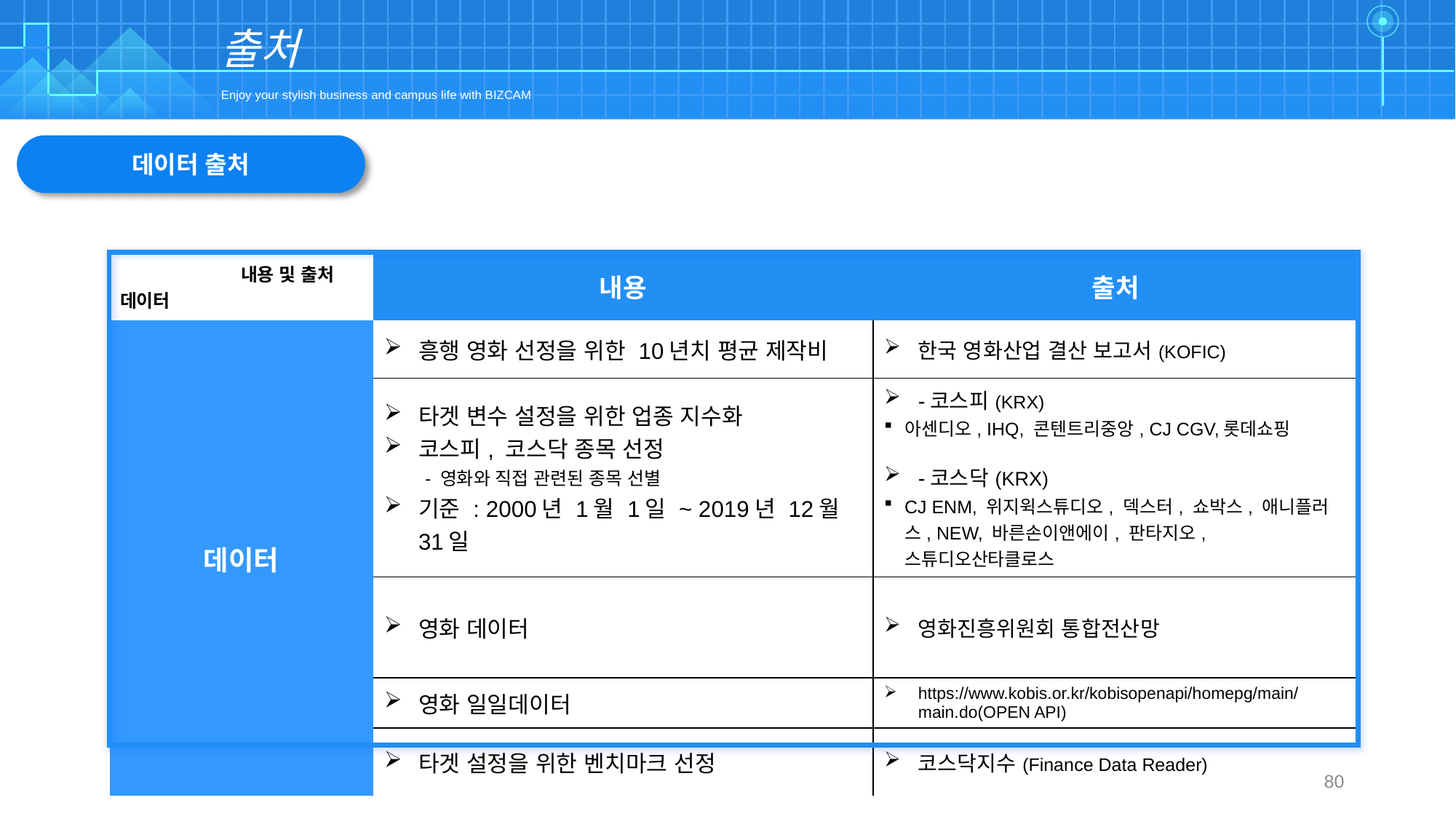

|  |  |  |  |  |  |  |  |  |  |  |  |  |  |  |  |  |  |  |  |  |  |  |  |  |  |  |  |  |  |  |  |  |  |  |  |  |  |  |  |  |  |  |  |  |  |  |  |  |  |  |  |  |  |  |  |  |  |  |  |
| --- | --- | --- | --- | --- | --- | --- | --- | --- | --- | --- | --- | --- | --- | --- | --- | --- | --- | --- | --- | --- | --- | --- | --- | --- | --- | --- | --- | --- | --- | --- | --- | --- | --- | --- | --- | --- | --- | --- | --- | --- | --- | --- | --- | --- | --- | --- | --- | --- | --- | --- | --- | --- | --- | --- | --- | --- | --- | --- | --- |
|  |  |  |  |  |  |  |  |  |  |  |  |  |  |  |  |  |  |  |  |  |  |  |  |  |  |  |  |  |  |  |  |  |  |  |  |  |  |  |  |  |  |  |  |  |  |  |  |  |  |  |  |  |  |  |  |  |  |  |  |
|  |  |  |  |  |  |  |  |  |  |  |  |  |  |  |  |  |  |  |  |  |  |  |  |  |  |  |  |  |  |  |  |  |  |  |  |  |  |  |  |  |  |  |  |  |  |  |  |  |  |  |  |  |  |  |  |  |  |  |  |
|  |  |  |  |  |  |  |  |  |  |  |  |  |  |  |  |  |  |  |  |  |  |  |  |  |  |  |  |  |  |  |  |  |  |  |  |  |  |  |  |  |  |  |  |  |  |  |  |  |  |  |  |  |  |  |  |  |  |  |  |
|  |  |  |  |  |  |  |  |  |  |  |  |  |  |  |  |  |  |  |  |  |  |  |  |  |  |  |  |  |  |  |  |  |  |  |  |  |  |  |  |  |  |  |  |  |  |  |  |  |  |  |  |  |  |  |  |  |  |  |  |

출처
Enjoy your stylish business and campus life with BIZCAM

데이터 출처

| 내용 및 출처 데이터 | 내용 | 출처 |
| --- | --- | --- |
| 데이터 | 흥행 영화 선정을 위한 10년치 평균 제작비 | 한국 영화산업 결산 보고서(KOFIC) |
|  | 타겟 변수 설정을 위한 업종 지수화 코스피, 코스닥 종목 선정 - 영화와 직접 관련된 종목 선별 기준 : 2000년 1월 1일 ~ 2019년 12월 31일 | -코스피(KRX) 아센디오, IHQ, 콘텐트리중앙, CJ CGV,롯데쇼핑 -코스닥(KRX) CJ ENM, 위지윅스튜디오, 덱스터, 쇼박스, 애니플러스, NEW, 바른손이앤에이, 판타지오, 스튜디오산타클로스 |
|  | 영화 데이터 | 영화진흥위원회 통합전산망 |
|  | 영화 일일데이터 | https://www.kobis.or.kr/kobisopenapi/homepg/main/main.do(OPEN API) |
|  | 타겟 설정을 위한 벤치마크 선정 | 코스닥지수(Finance Data Reader) |
80